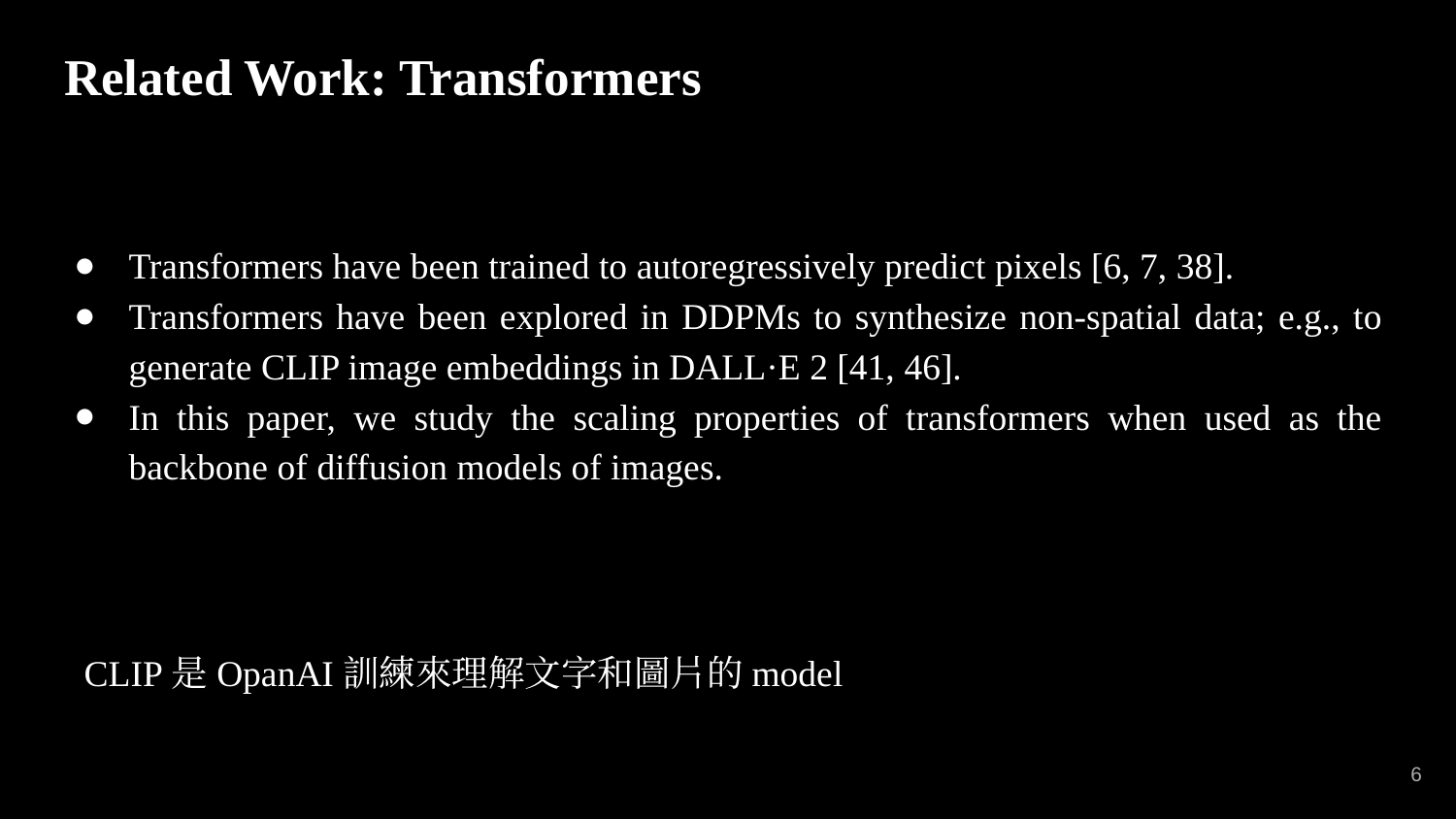

# Related Work: Transformers

Transformers have been trained to autoregressively predict pixels [6, 7, 38].
Transformers have been explored in DDPMs to synthesize non-spatial data; e.g., to generate CLIP image embeddings in DALL·E 2 [41, 46].
In this paper, we study the scaling properties of transformers when used as the backbone of diffusion models of images.
CLIP是OpanAI訓練來理解文字和圖片的model
6